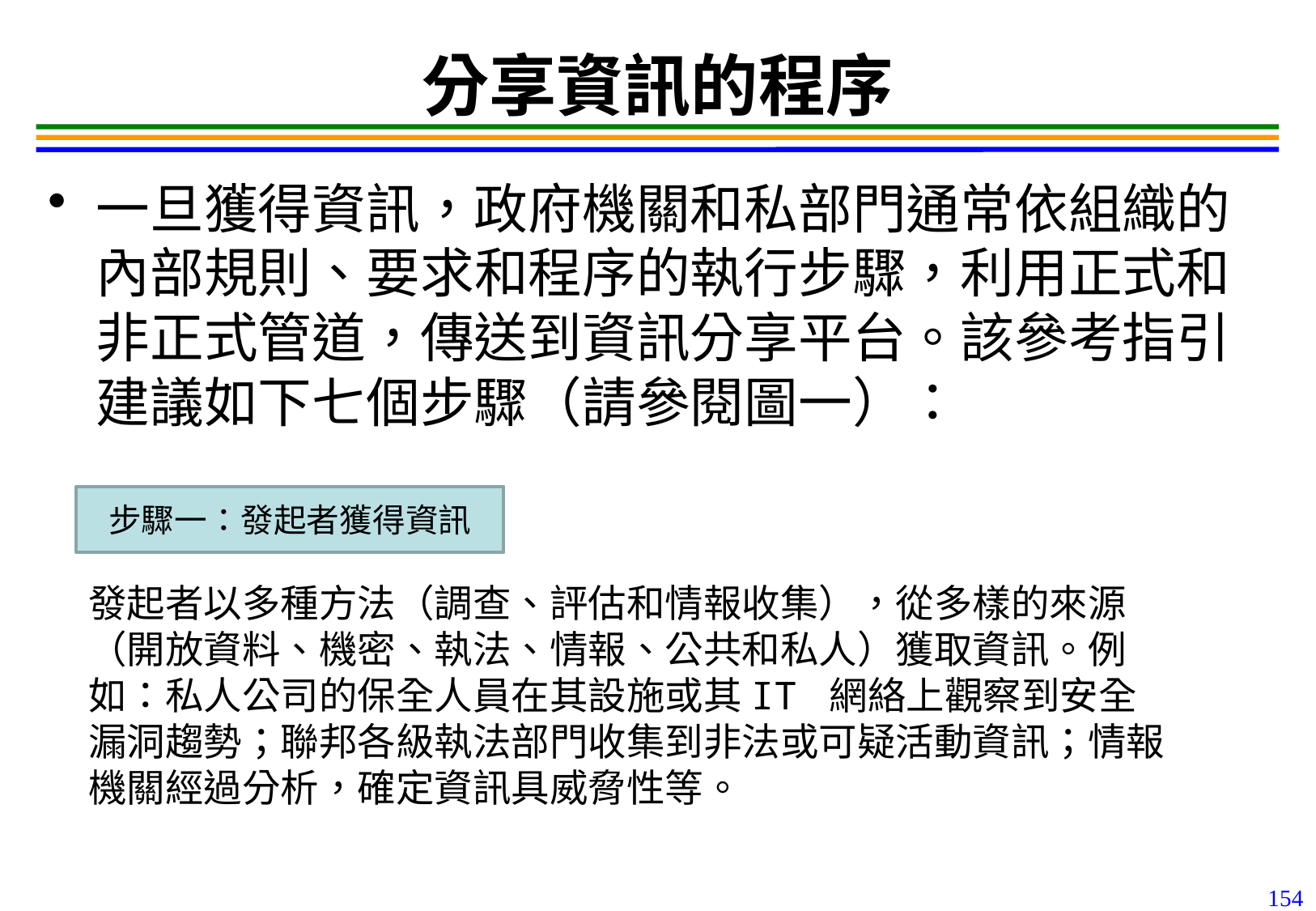

154
# 分享資訊的程序
一旦獲得資訊，政府機關和私部門通常依組織的內部規則、要求和程序的執行步驟，利用正式和非正式管道，傳送到資訊分享平台。該參考指引建議如下七個步驟（請參閱圖一）：
步驟一：發起者獲得資訊
發起者以多種方法（調查、評估和情報收集），從多樣的來源（開放資料、機密、執法、情報、公共和私人）獲取資訊。例如：私人公司的保全人員在其設施或其IT 網絡上觀察到安全漏洞趨勢；聯邦各級執法部門收集到非法或可疑活動資訊；情報機關經過分析，確定資訊具威脅性等。